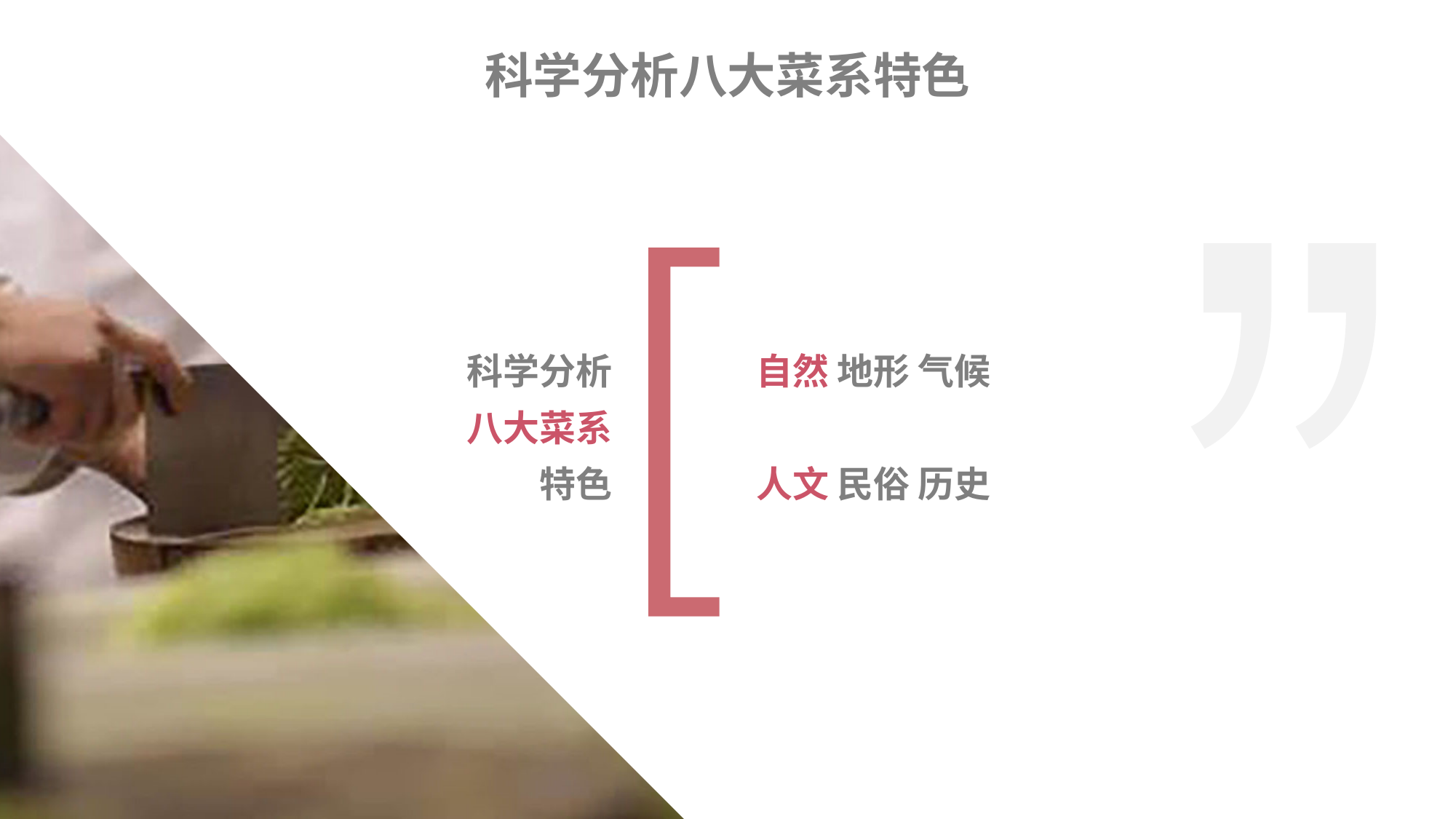

科学分析八大菜系特色

科学分析
八大菜系
特色
自然 地形 气候

人文 民俗 历史